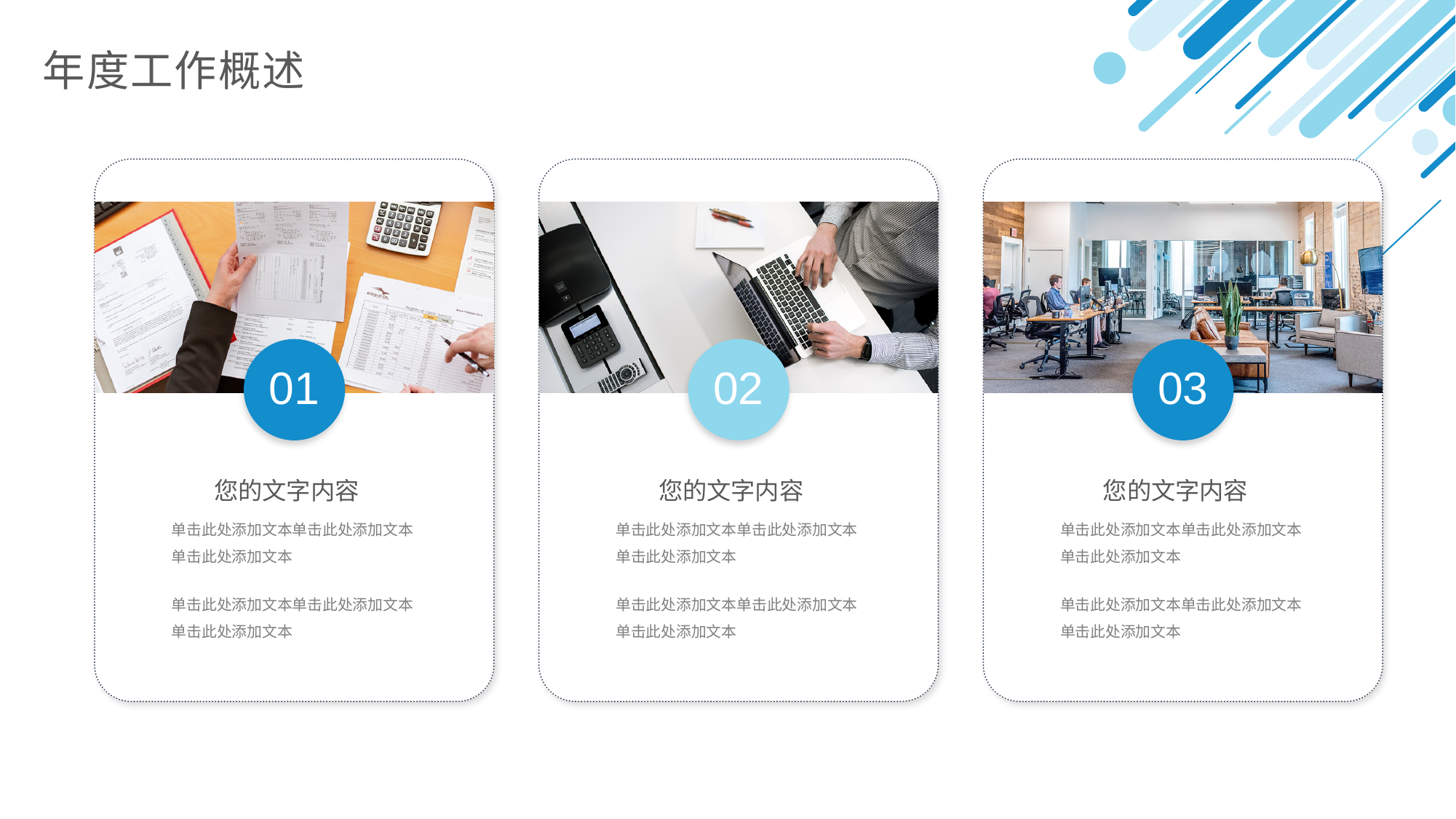

年度工作概述

01
您的文字内容
单击此处添加文本单击此处添加文本单击此处添加文本
单击此处添加文本单击此处添加文本单击此处添加文本

02
您的文字内容
单击此处添加文本单击此处添加文本单击此处添加文本
单击此处添加文本单击此处添加文本单击此处添加文本

03
您的文字内容
单击此处添加文本单击此处添加文本单击此处添加文本
单击此处添加文本单击此处添加文本单击此处添加文本